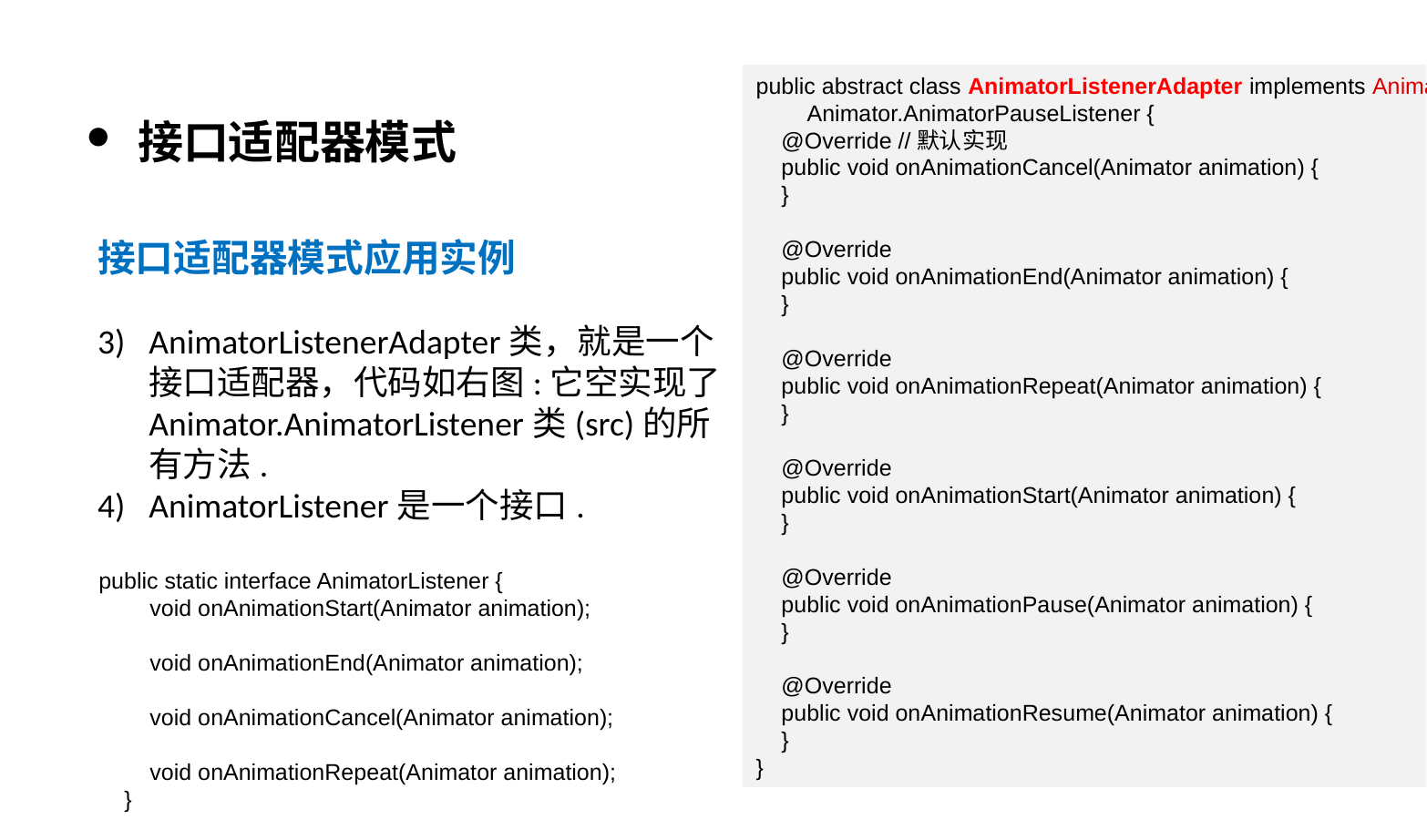

public abstract class AnimatorListenerAdapter implements Animator.AnimatorListener,
        Animator.AnimatorPauseListener {
    @Override //默认实现
    public void onAnimationCancel(Animator animation) {
    }

    @Override
    public void onAnimationEnd(Animator animation) {
    }

    @Override
    public void onAnimationRepeat(Animator animation) {
    }

    @Override
    public void onAnimationStart(Animator animation) {
    }

    @Override
    public void onAnimationPause(Animator animation) {
    }

    @Override
    public void onAnimationResume(Animator animation) {
    }
}
接口适配器模式

接口适配器模式应用实例

AnimatorListenerAdapter类，就是一个
接口适配器，代码如右图:它空实现了
Animator.AnimatorListener类(src)的所
有方法.
AnimatorListener是一个接口.

public static interface AnimatorListener {
        void onAnimationStart(Animator animation);

        void onAnimationEnd(Animator animation);

        void onAnimationCancel(Animator animation);

        void onAnimationRepeat(Animator animation);
    }